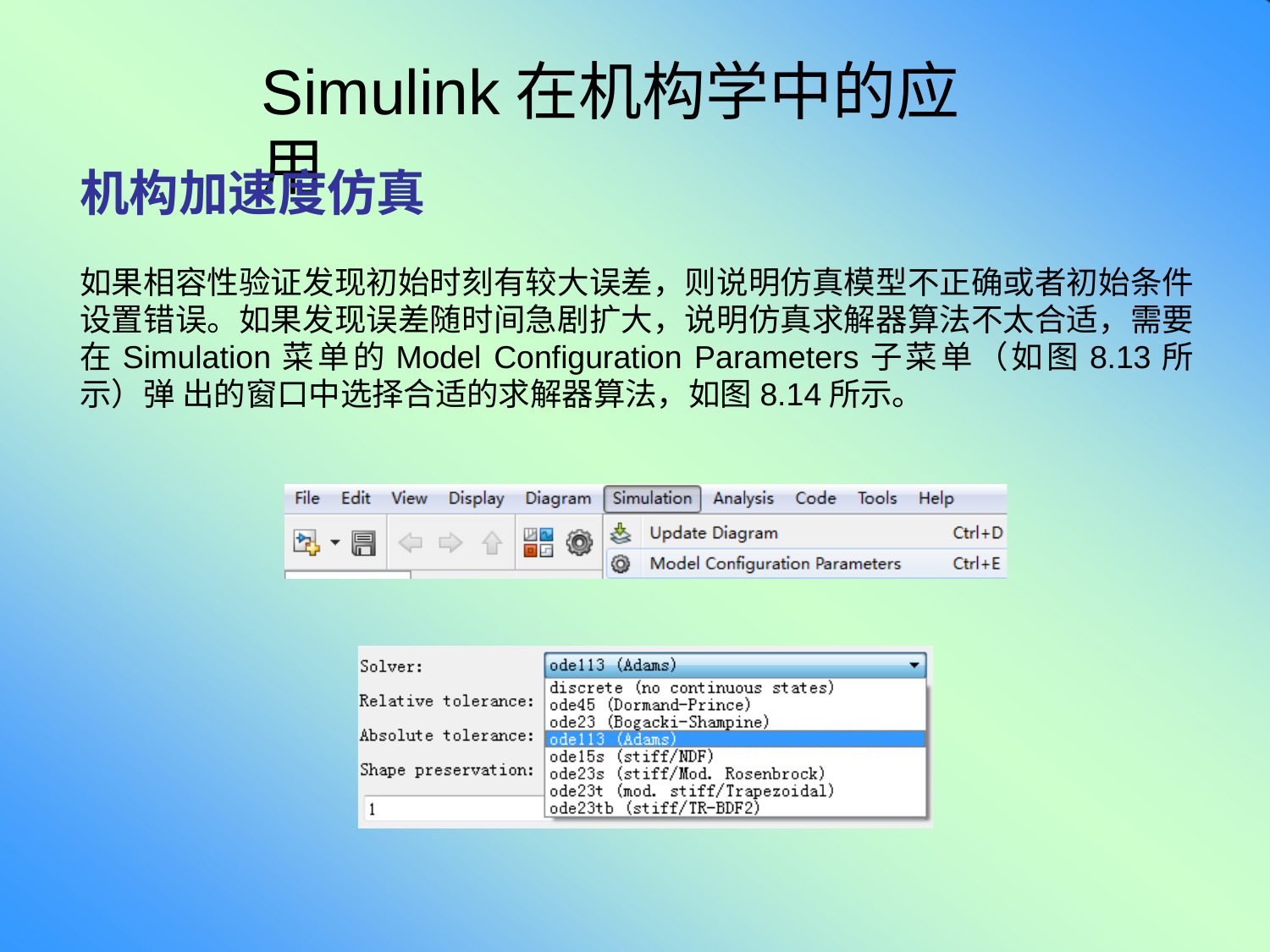

# Simulink在机构学中的应用
机构加速度仿真
如果相容性验证发现初始时刻有较大误差，则说明仿真模型不正确或者初始条件 设置错误。如果发现误差随时间急剧扩大，说明仿真求解器算法不太合适，需要 在Simulation菜单的Model Configuration Parameters子菜单（如图8.13所示）弹 出的窗口中选择合适的求解器算法，如图8.14所示。